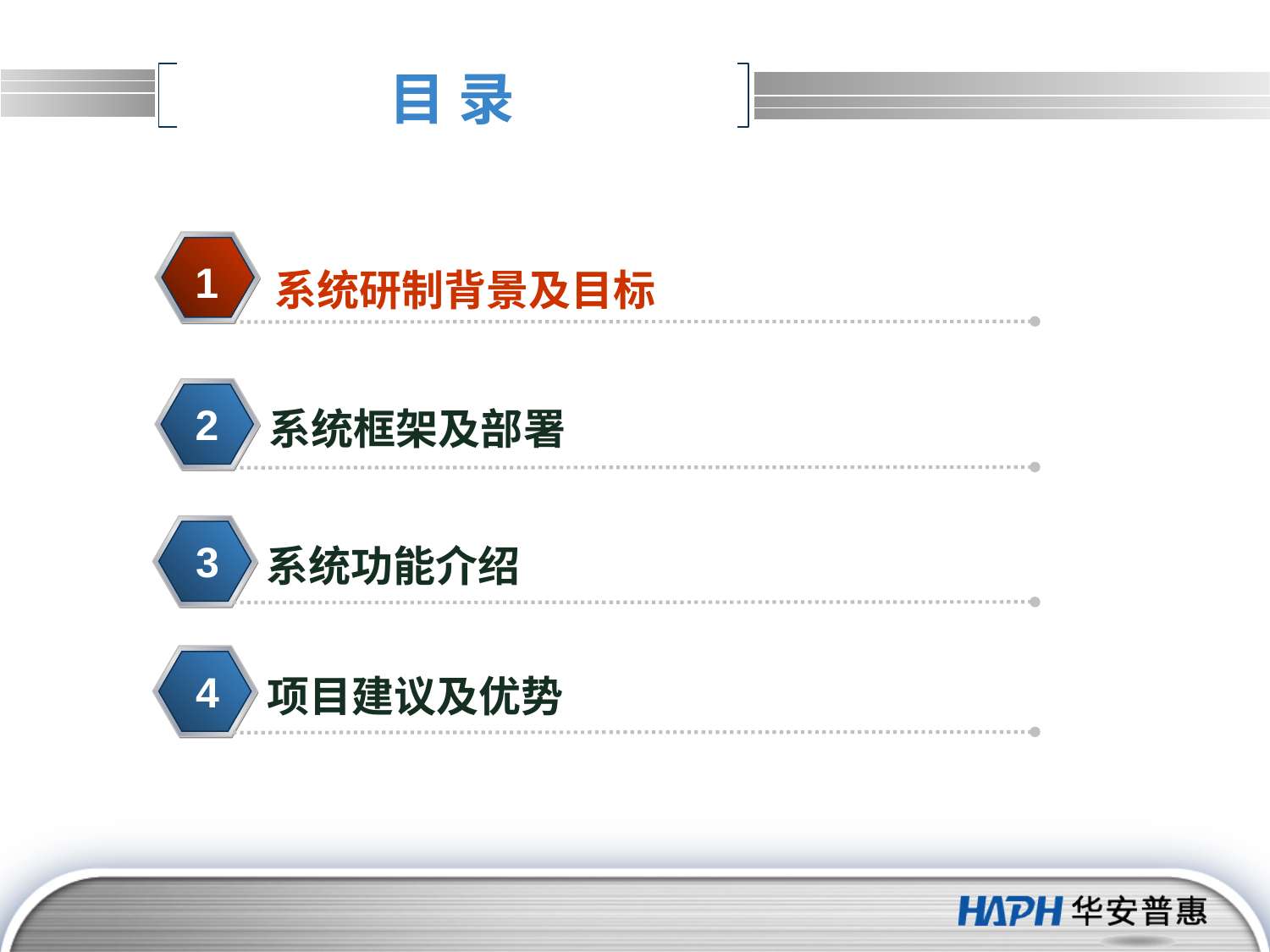

# 目 录

1
系统研制背景及目标

2
系统框架及部署

3
系统功能介绍

4
项目建议及优势